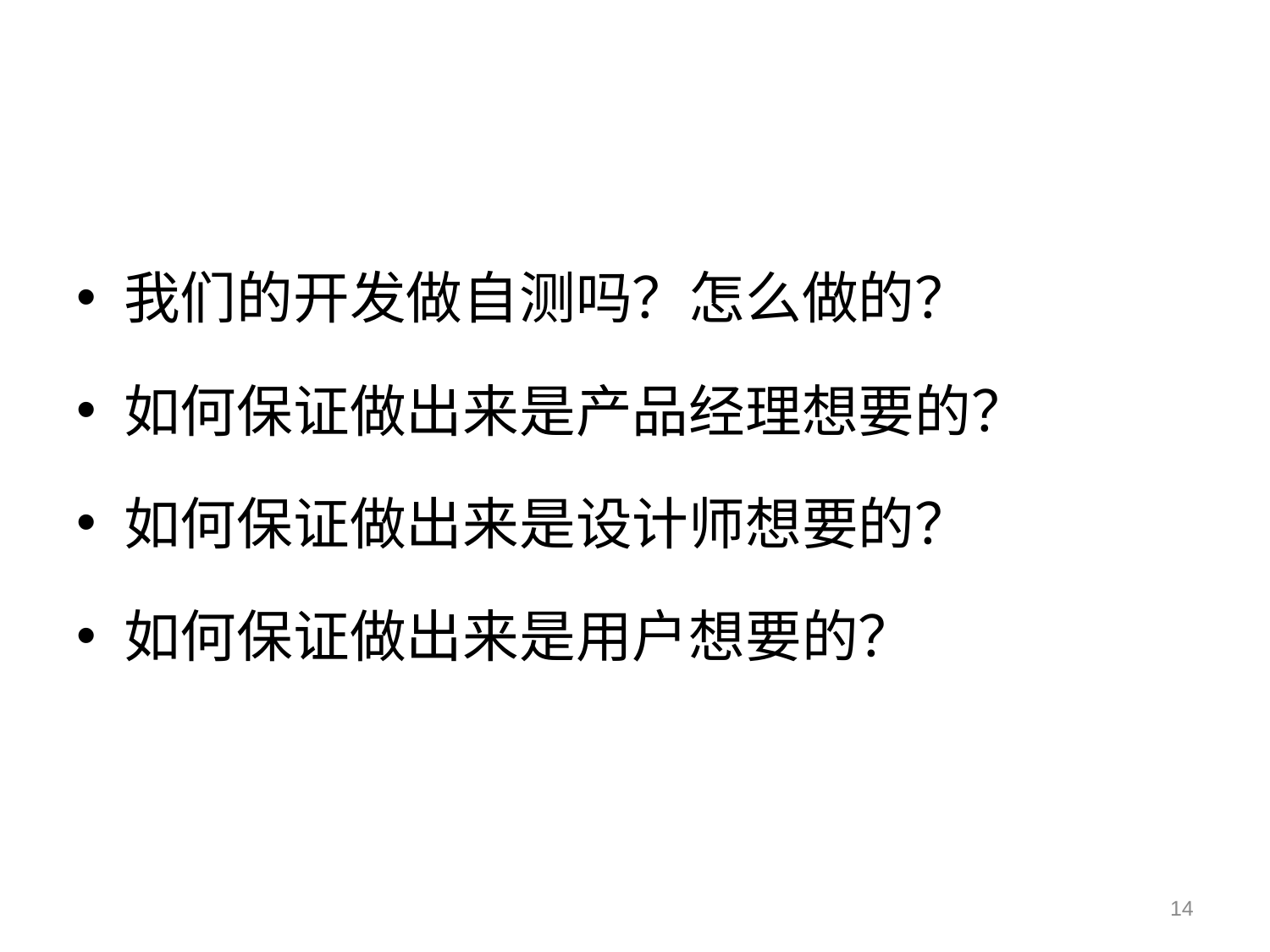

我们的开发做自测吗？怎么做的？
如何保证做出来是产品经理想要的？
如何保证做出来是设计师想要的？
如何保证做出来是用户想要的？
14